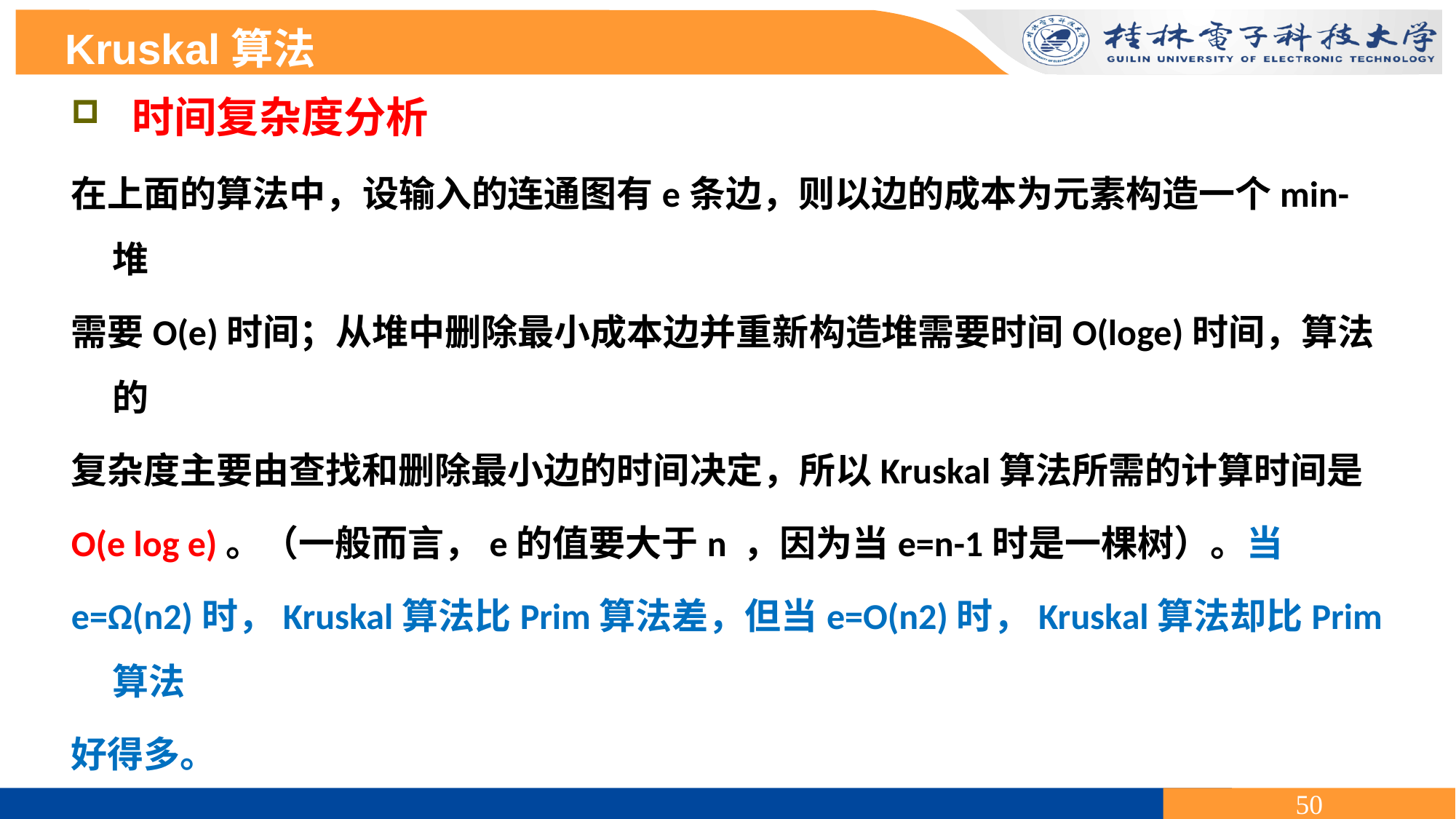

Kruskal算法
 时间复杂度分析
在上面的算法中，设输入的连通图有e条边，则以边的成本为元素构造一个min-堆
需要O(e)时间；从堆中删除最小成本边并重新构造堆需要时间O(loge)时间，算法的
复杂度主要由查找和删除最小边的时间决定，所以Kruskal算法所需的计算时间是
O(e log e)。（一般而言，e的值要大于n ，因为当e=n-1时是一棵树）。当
e=Ω(n2)时，Kruskal算法比Prim算法差，但当e=O(n2)时，Kruskal算法却比Prim算法
好得多。